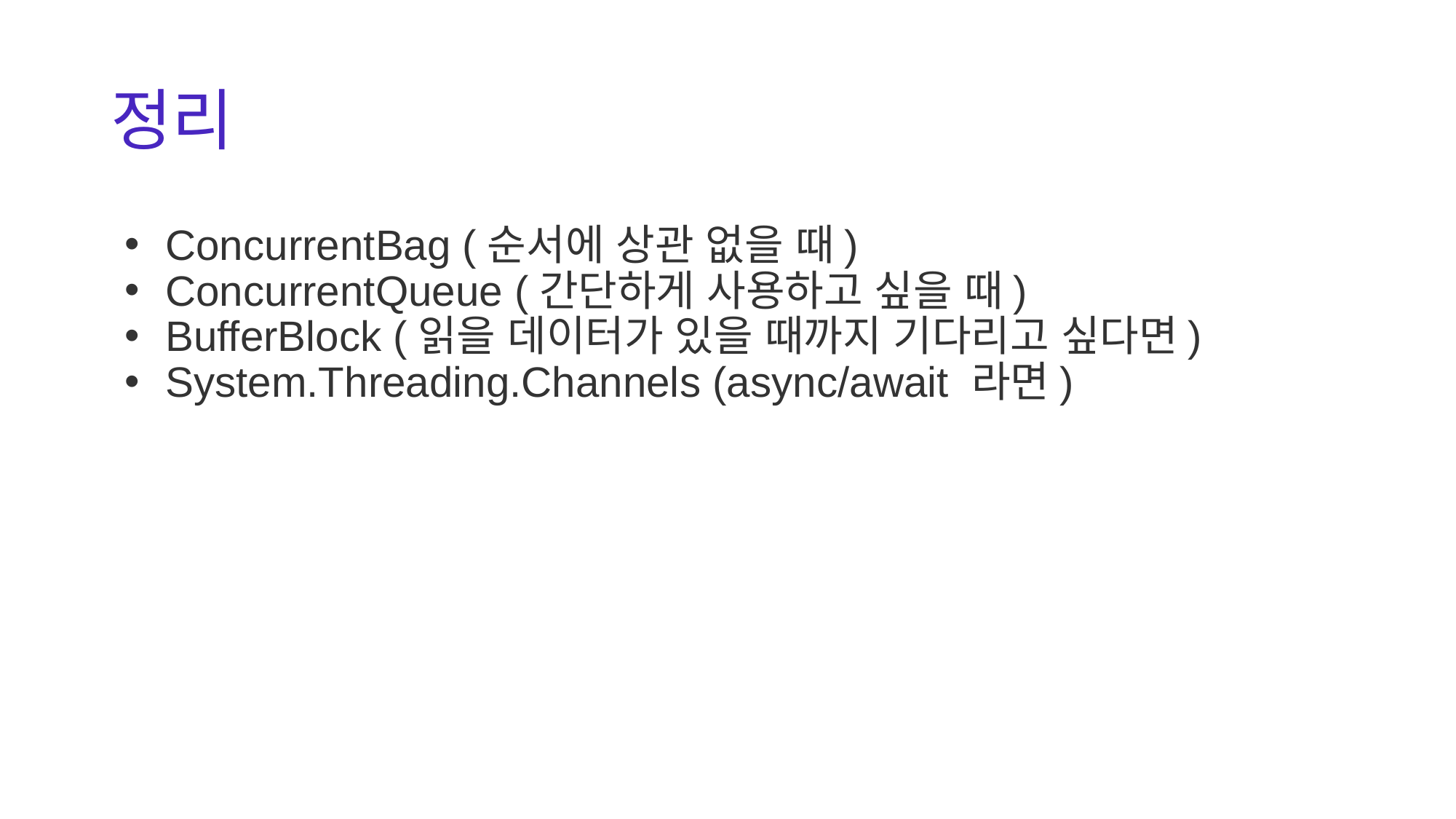

# 정리
ConcurrentBag (순서에 상관 없을 때)
ConcurrentQueue (간단하게 사용하고 싶을 때)
BufferBlock (읽을 데이터가 있을 때까지 기다리고 싶다면)
System.Threading.Channels (async/await 라면)